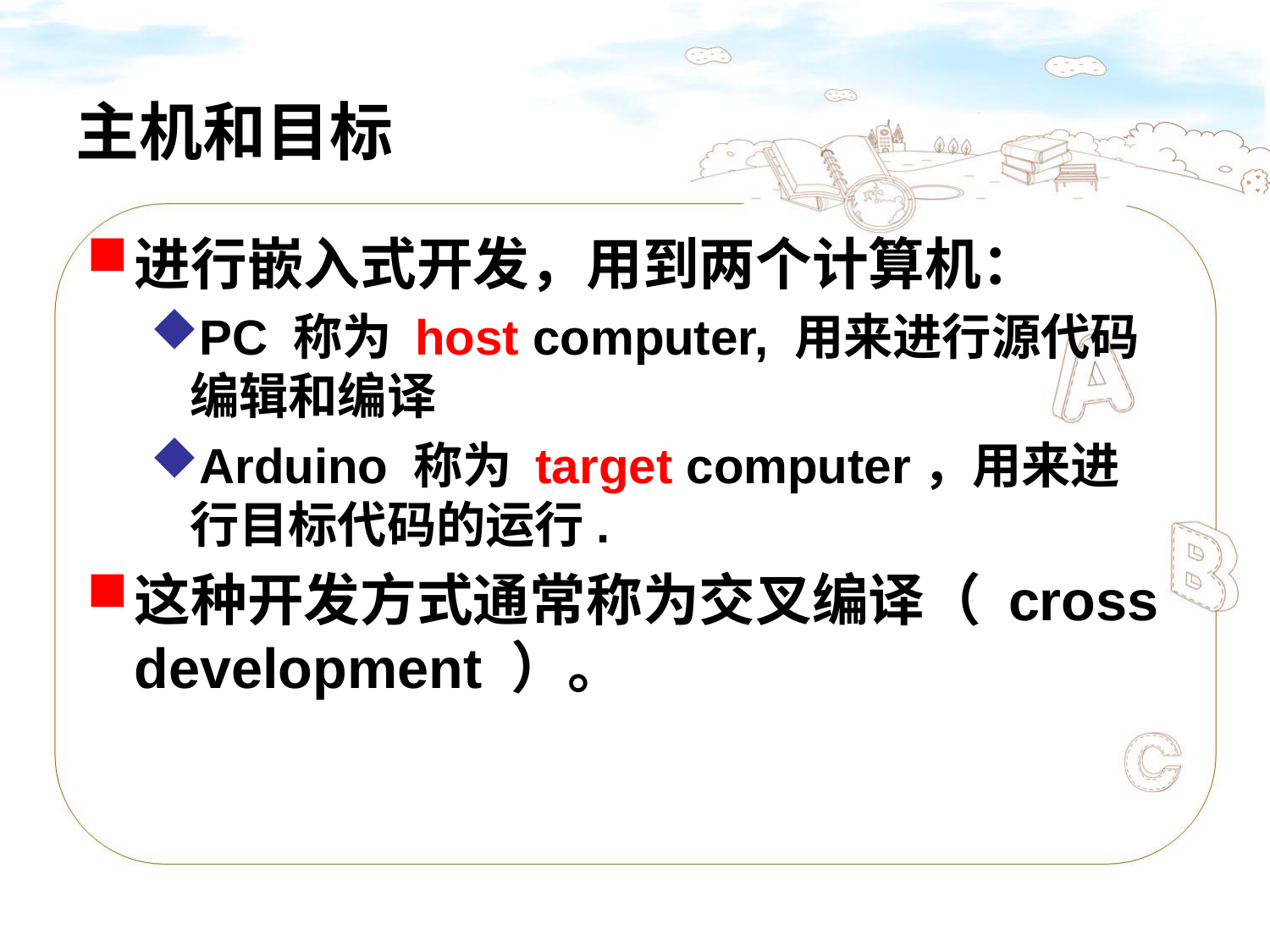

# 主机和目标
进行嵌入式开发，用到两个计算机：
PC 称为 host computer, 用来进行源代码编辑和编译
Arduino 称为 target computer，用来进行目标代码的运行.
这种开发方式通常称为交叉编译（ cross development ）。